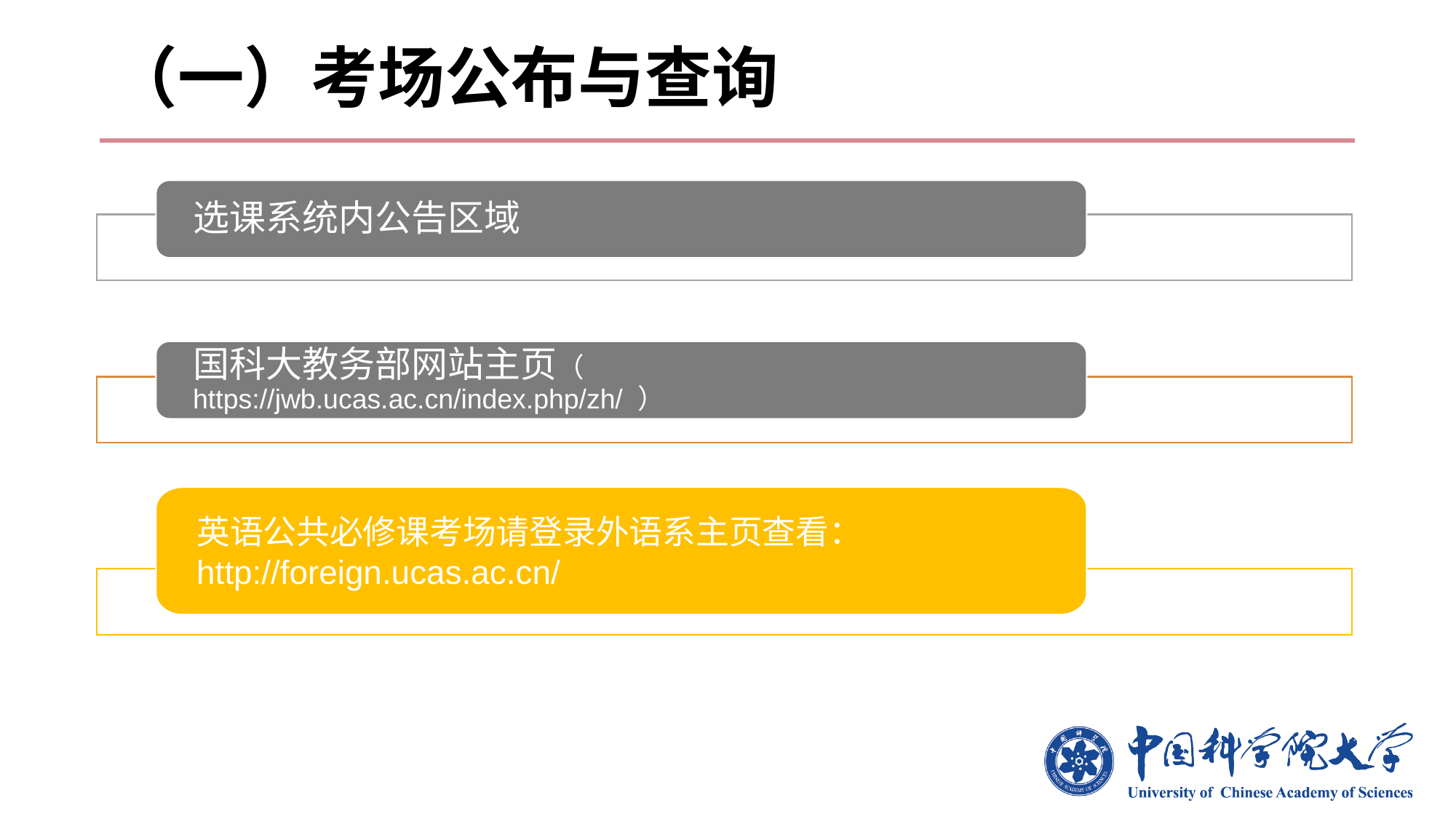

# （一）考场公布与查询
选课系统内公告区域

国科大教务部网站主页（ https://jwb.ucas.ac.cn/index.php/zh/ ）

英语公共必修课考场请登录外语系主页查看：
http://foreign.ucas.ac.cn/